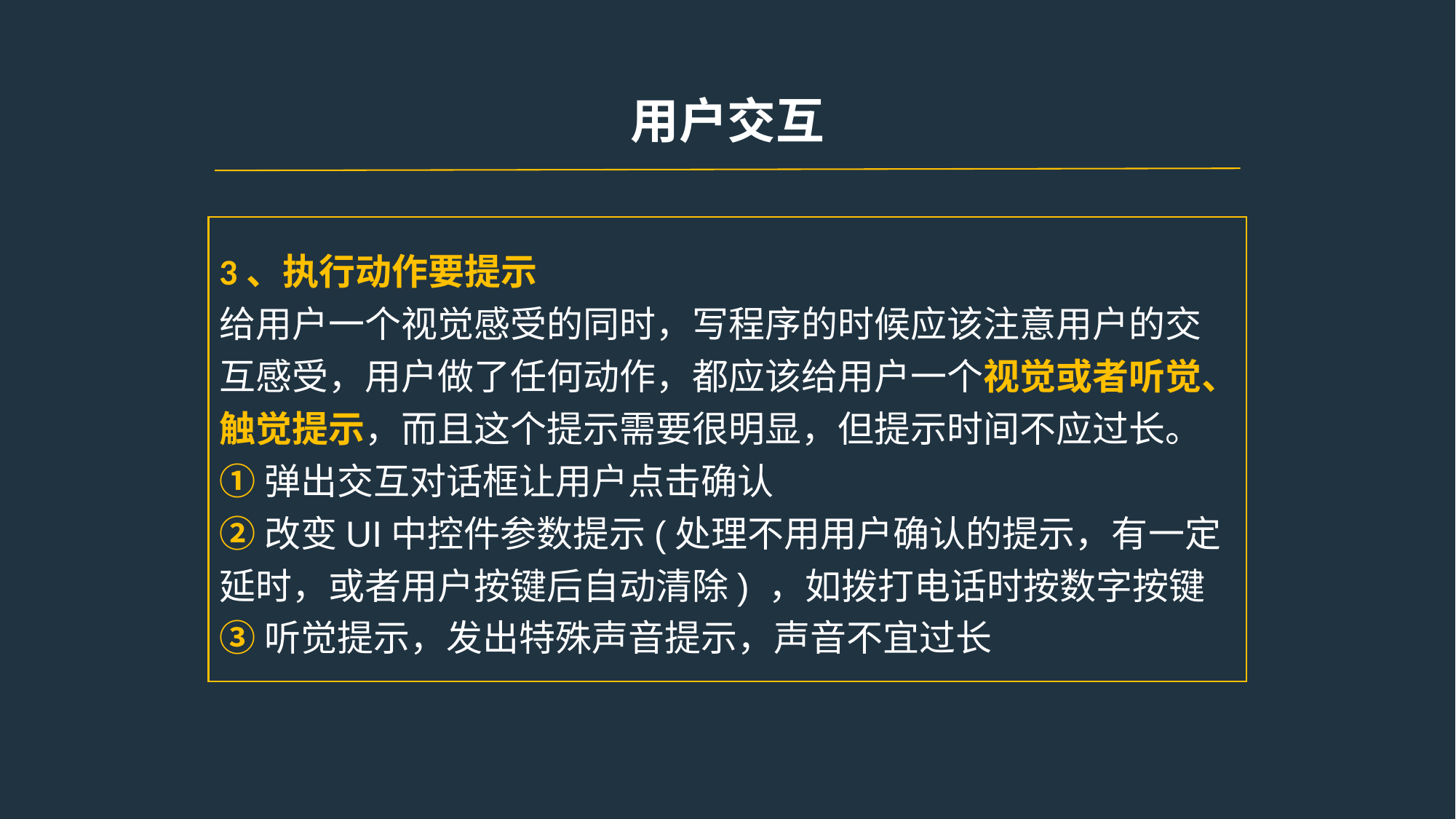

用户交互
3、执行动作要提示
给用户一个视觉感受的同时，写程序的时候应该注意用户的交互感受，用户做了任何动作，都应该给用户一个视觉或者听觉、触觉提示，而且这个提示需要很明显，但提示时间不应过长。
①弹出交互对话框让用户点击确认
②改变UI中控件参数提示(处理不用用户确认的提示，有一定延时，或者用户按键后自动清除) ，如拨打电话时按数字按键
③听觉提示，发出特殊声音提示，声音不宜过长